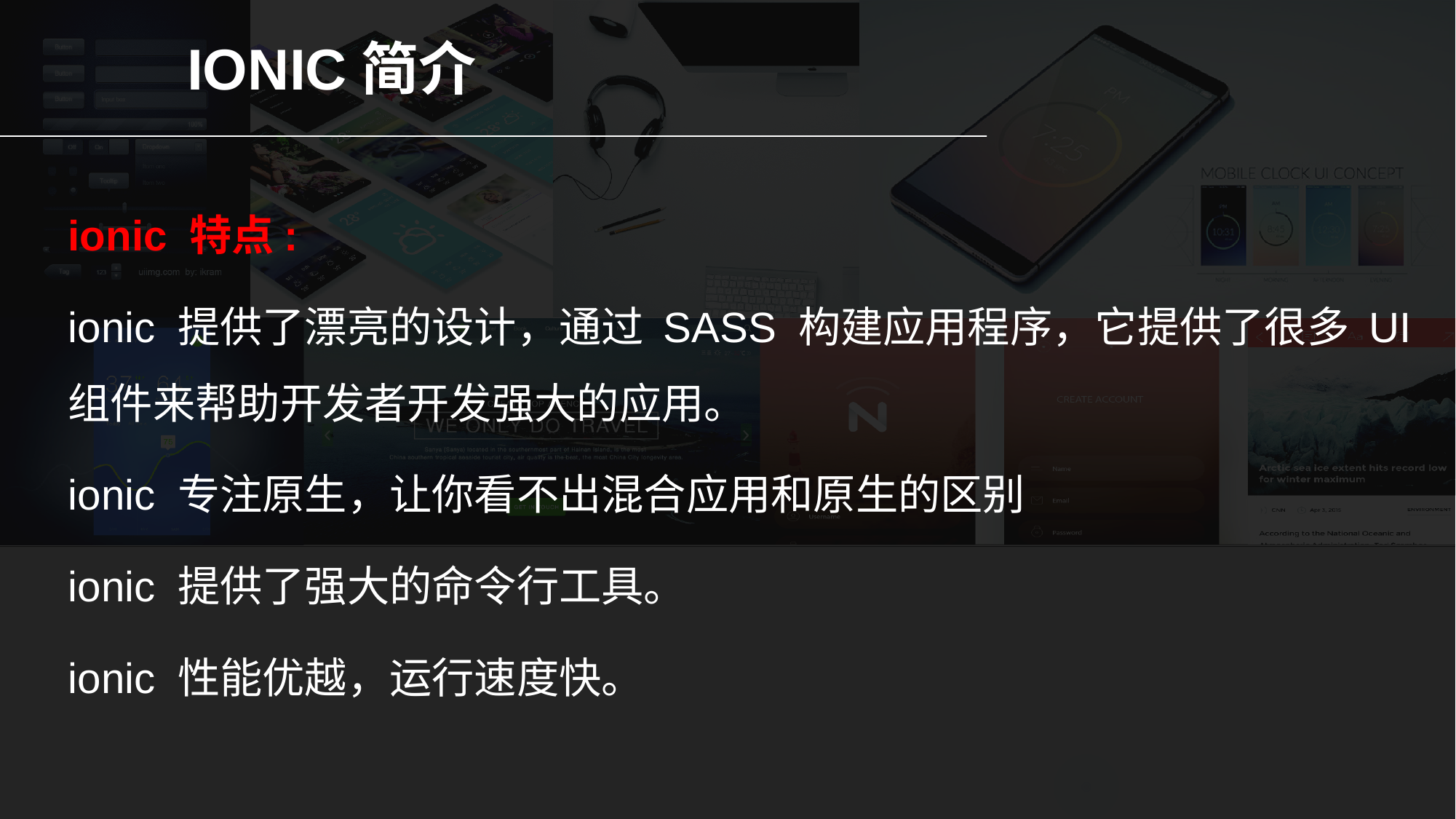

IONIC简介
ionic 特点:
ionic 提供了漂亮的设计，通过 SASS 构建应用程序，它提供了很多 UI 组件来帮助开发者开发强大的应用。
ionic 专注原生，让你看不出混合应用和原生的区别
ionic 提供了强大的命令行工具。
ionic 性能优越，运行速度快。